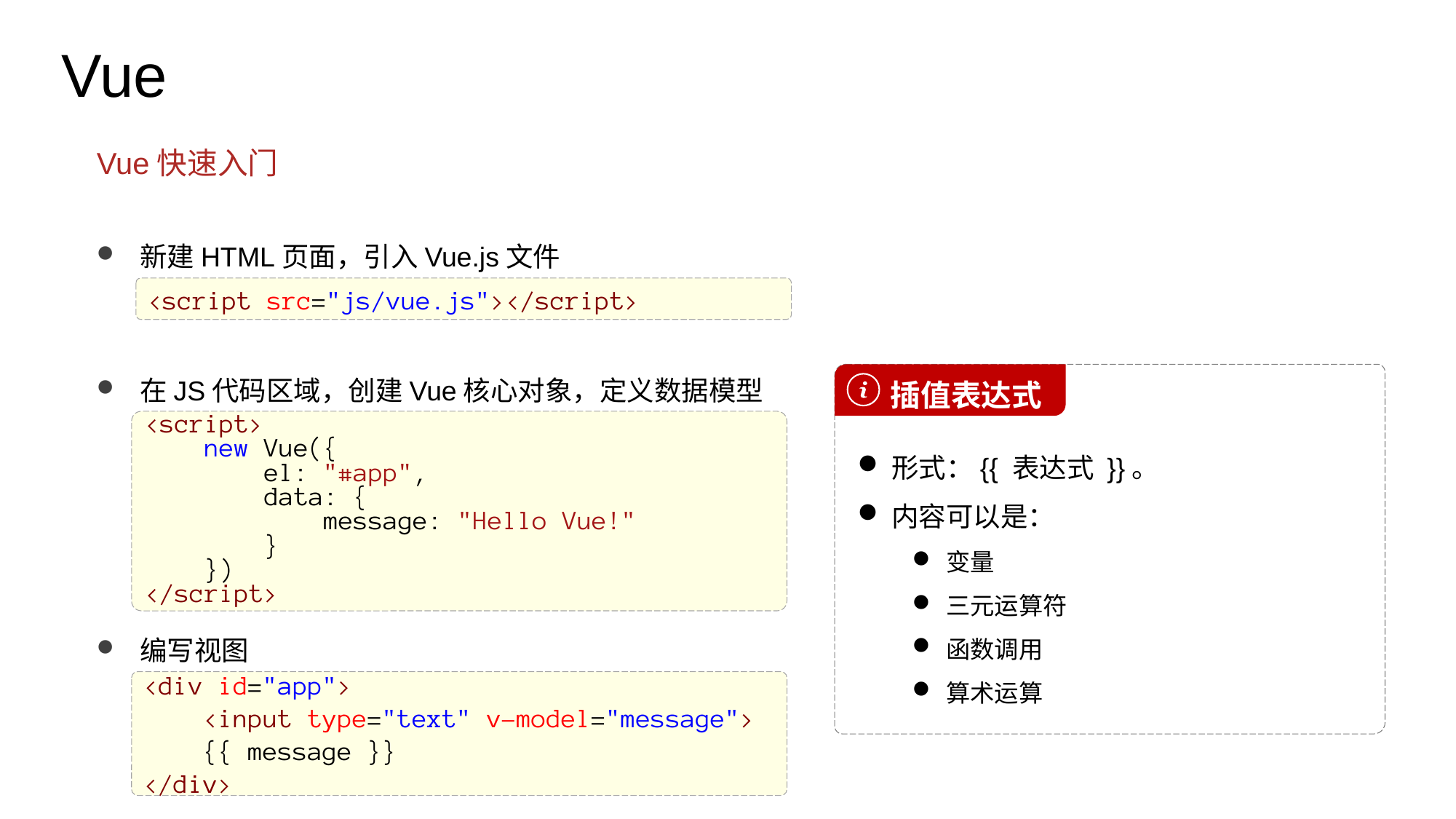

Vue
Vue快速入门
新建HTML页面，引入Vue.js文件

在JS代码区域，创建Vue核心对象，定义数据模型

编写视图
<script src="js/vue.js"></script>
       插值表达式
形式：{{ 表达式 }}。
内容可以是：
变量
三元运算符
函数调用
算术运算

<script>
    new Vue({
        el: "#app",
        data: {
            message: "Hello Vue!"
        }
    })
</script>
<div id="app">
    <input type="text" v-model="message">
    {{ message }}
</div>